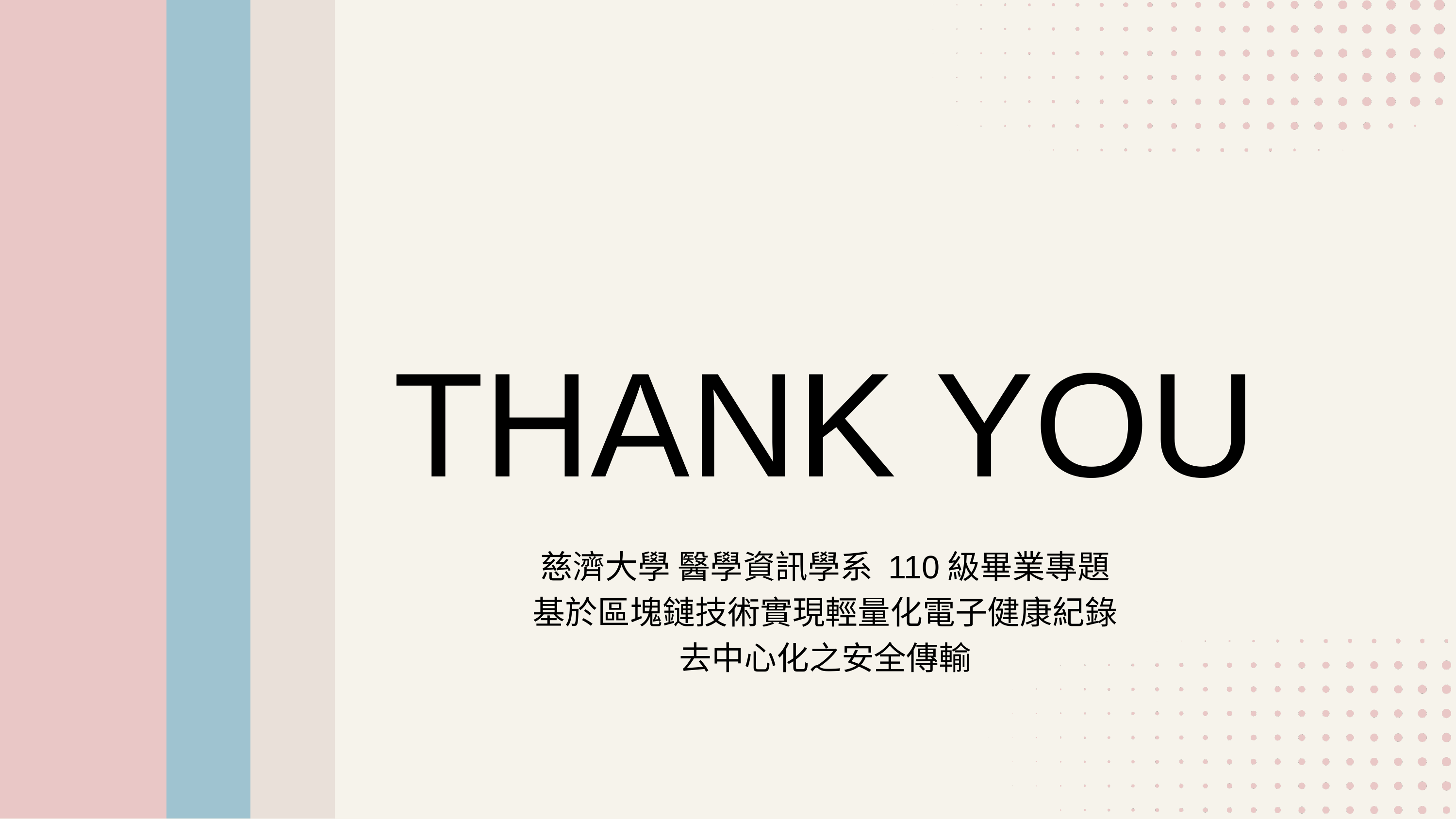

THANK YOU
慈濟大學 醫學資訊學系 110級畢業專題
基於區塊鏈技術實現輕量化電子健康紀錄
去中心化之安全傳輸